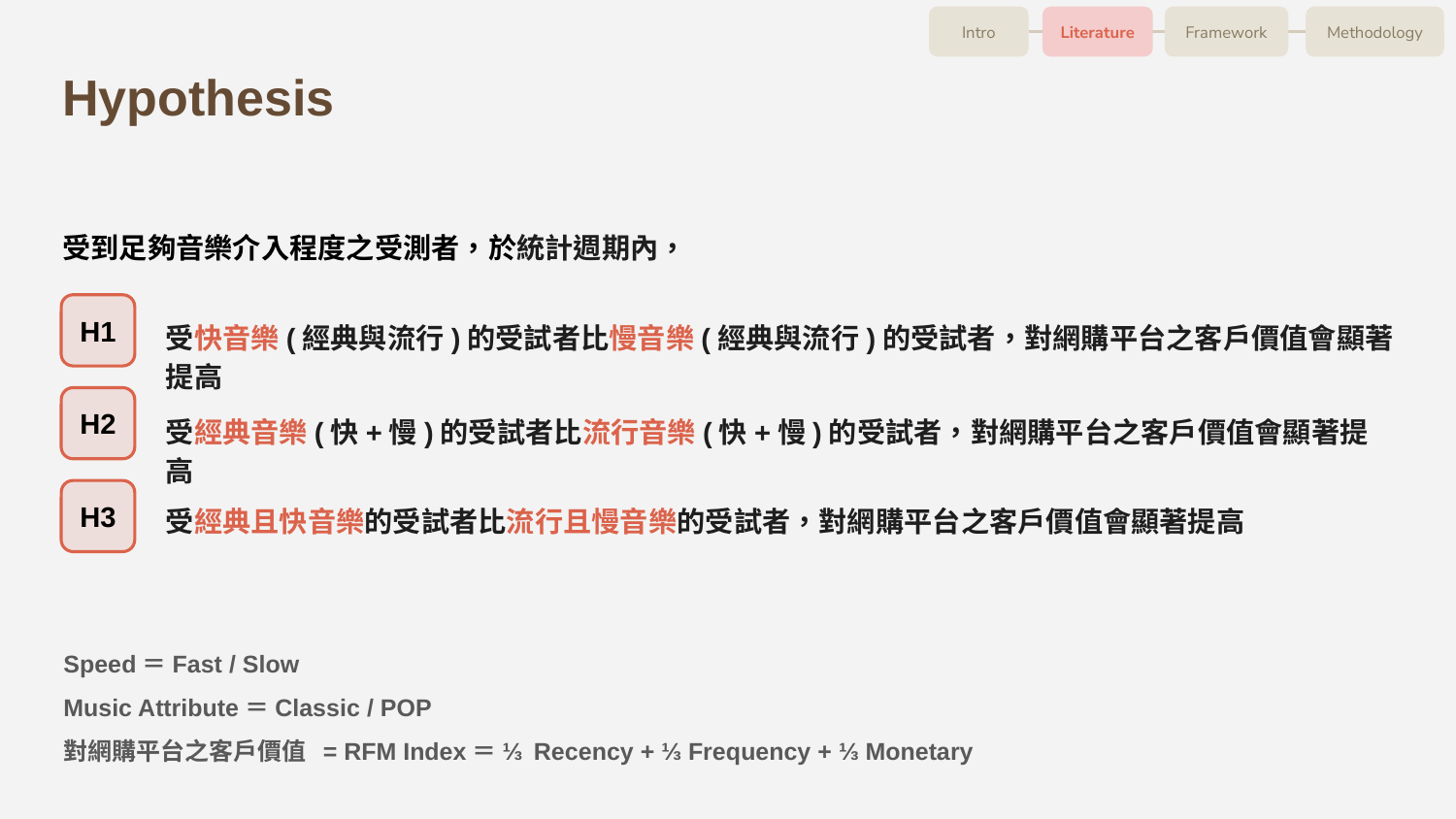

Intro
Literature
Framework
Methodology
Hypothesis
受到足夠音樂介入程度之受測者，於統計週期內，
H1
受快音樂(經典與流行)的受試者比慢音樂(經典與流行)的受試者，對網購平台之客戶價值會顯著提高
H2
受經典音樂(快+慢)的受試者比流行音樂(快+慢)的受試者，對網購平台之客戶價值會顯著提高
H3
受經典且快音樂的受試者比流行且慢音樂的受試者，對網購平台之客戶價值會顯著提高
Speed＝Fast / Slow
Music Attribute＝Classic / POP
對網購平台之客戶價值  = RFM Index＝ ⅓ Recency + ⅓ Frequency + ⅓ Monetary